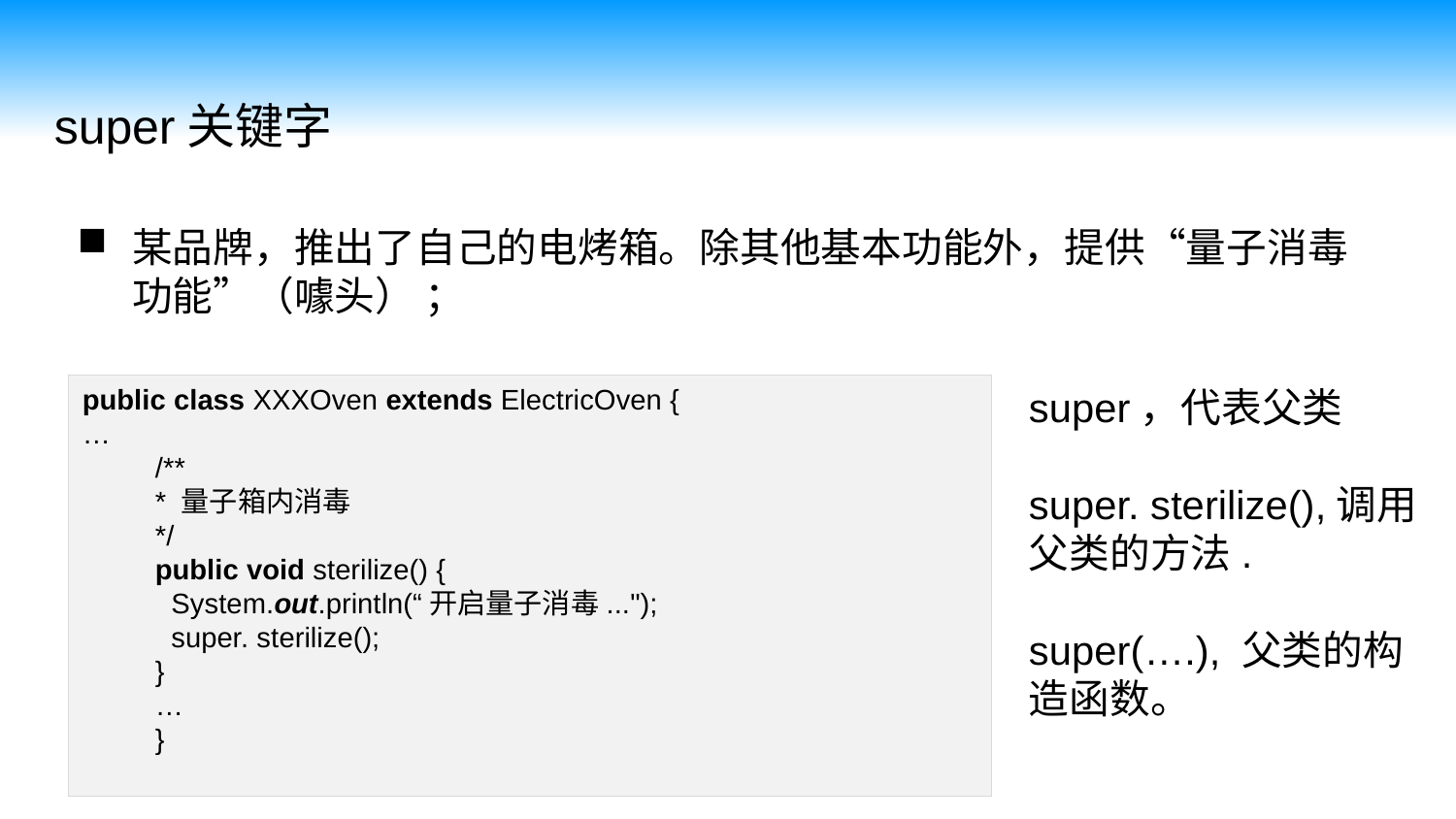

super关键字
某品牌，推出了自己的电烤箱。除其他基本功能外，提供“量子消毒功能”（噱头） ；

public class XXXOven extends ElectricOven {
…
/**
* 量子箱内消毒
*/
public void sterilize() {
  System.out.println(“开启量子消毒...");
  super. sterilize();
}
…
}

super，代表父类

super. sterilize(),调用父类的方法.

super(….), 父类的构造函数。